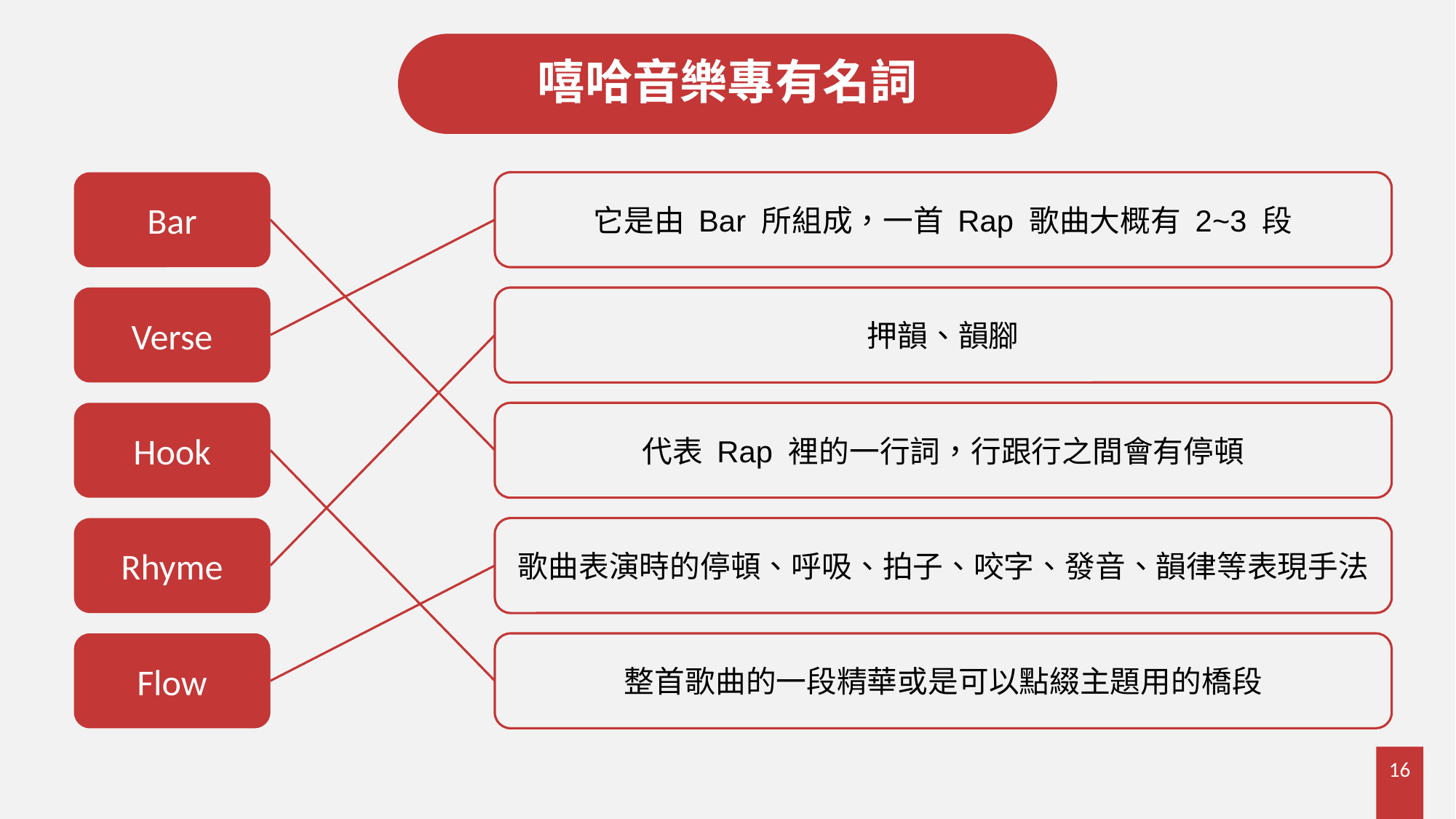

# 嘻哈音樂專有名詞
Bar
它是由 Bar 所組成，一首 Rap 歌曲大概有 2~3 段
Verse
押韻、韻腳
Hook
代表 Rap 裡的一行詞，行跟行之間會有停頓
Rhyme
歌曲表演時的停頓、呼吸、拍子、咬字、發音、韻律等表現手法
Flow
整首歌曲的一段精華或是可以點綴主題用的橋段
16